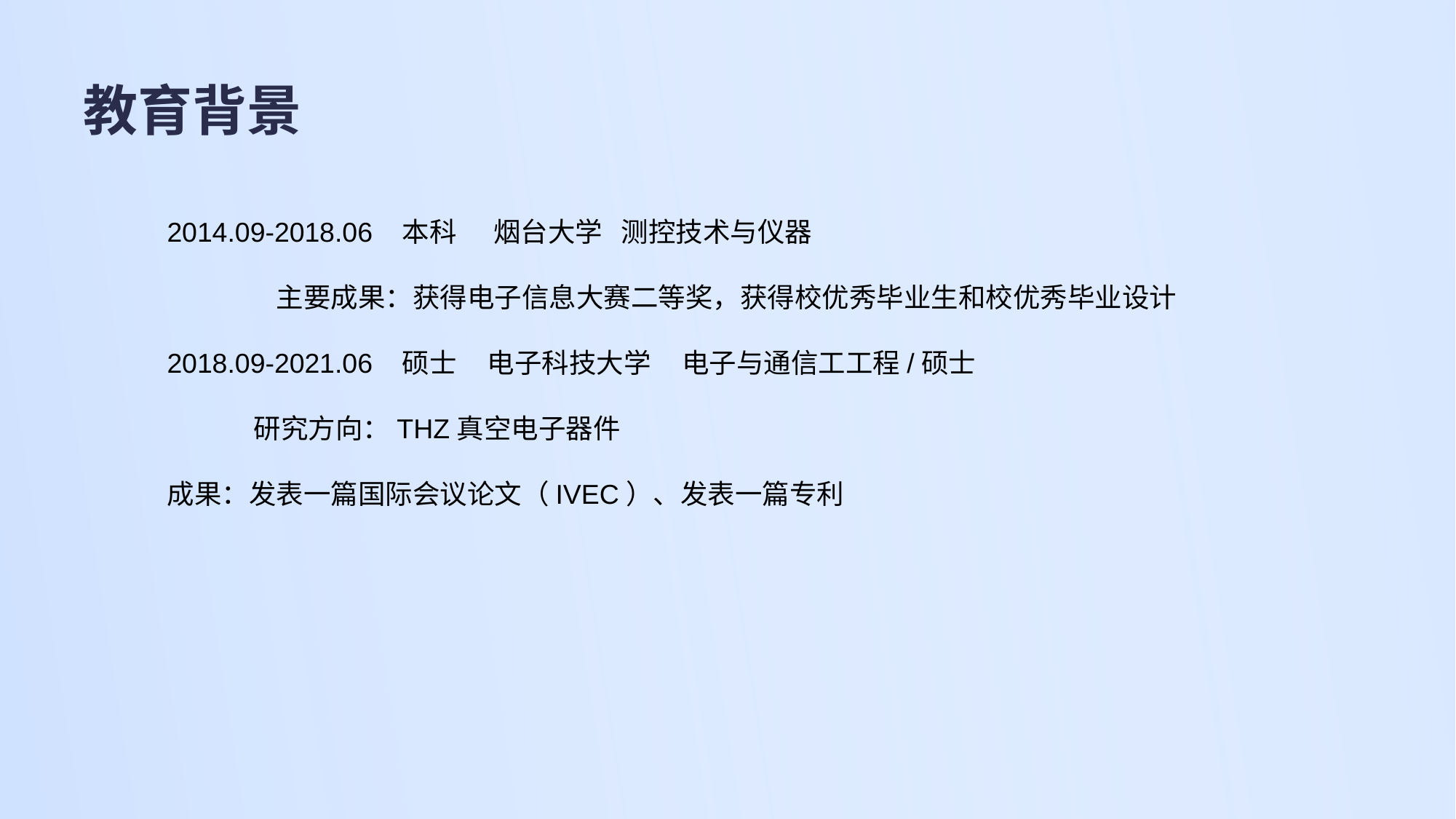

# 教育背景
2014.09-2018.06   本科      烟台大学   测控技术与仪器

    	主要成果：获得电子信息大赛二等奖，获得校优秀毕业生和校优秀毕业设计

2018.09-2021.06   硕士     电子科技大学     电子与通信工工程/硕士

             研究方向：THZ真空电子器件

成果：发表一篇国际会议论文（IVEC）、发表一篇专利